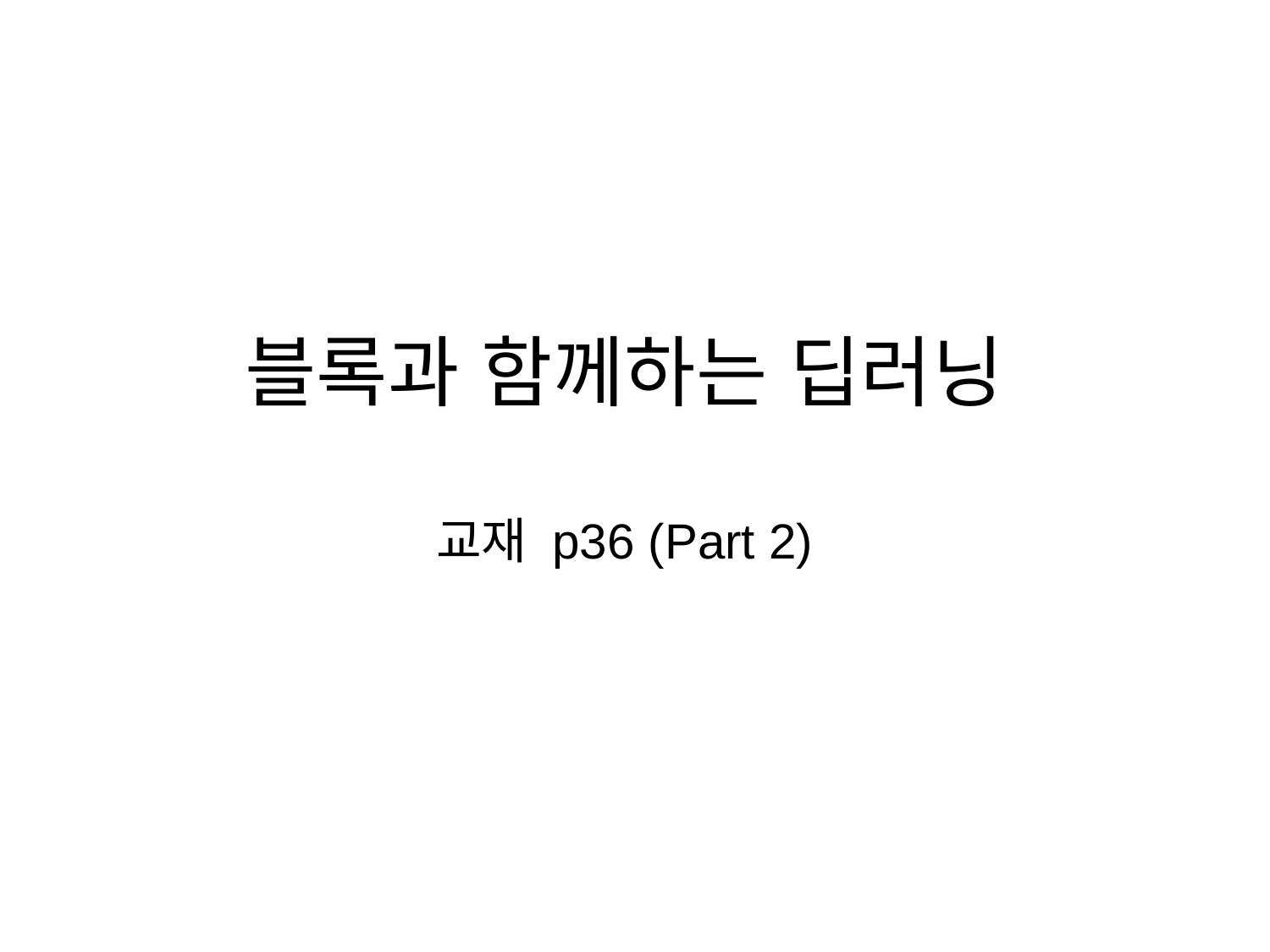

# 블록과 함께하는 딥러닝 교재 p36 (Part 2)